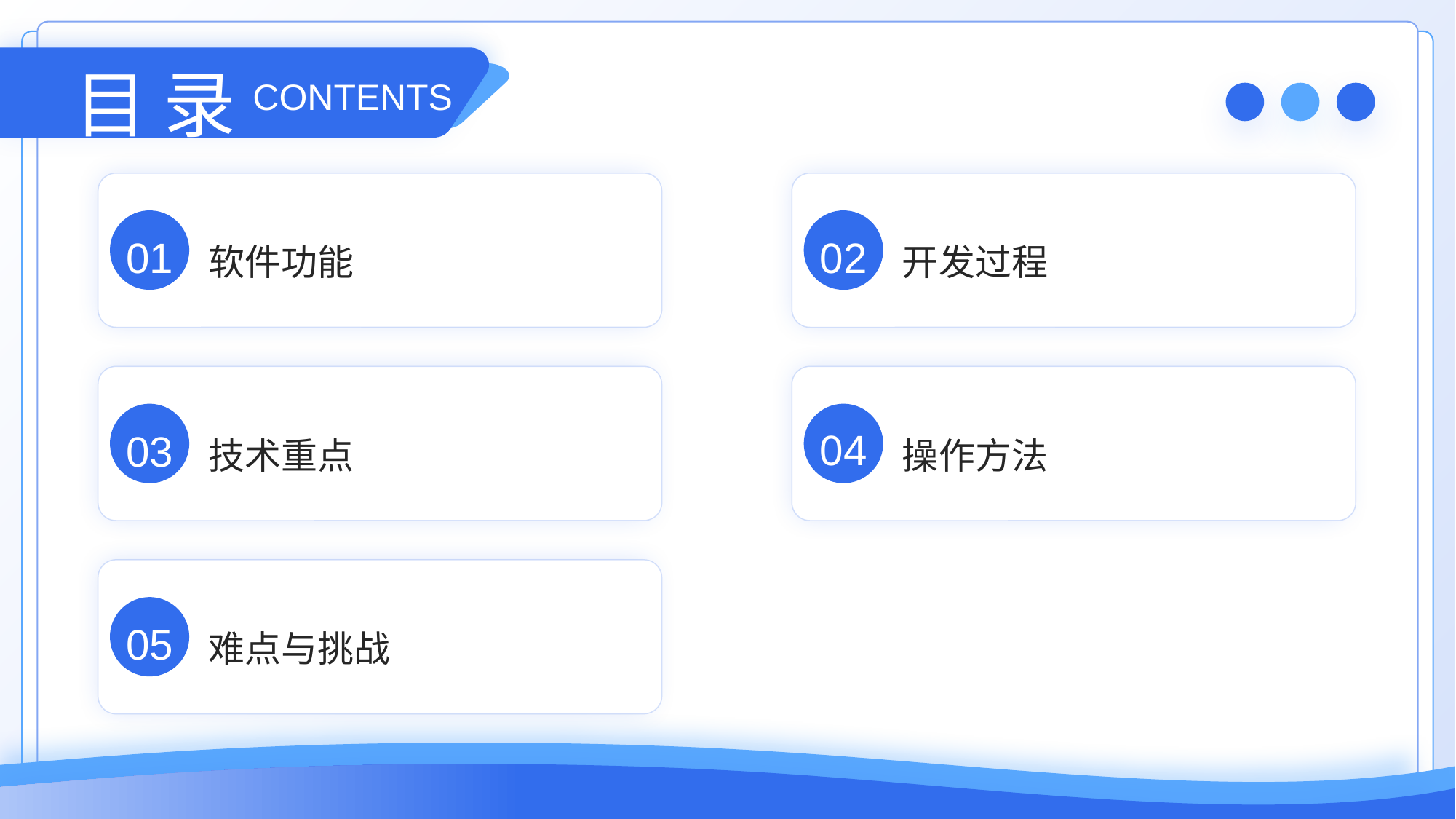

目 录
CONTENTS

软件功能
开发过程

01
02

操作方法
技术重点

04
03

难点与挑战

05